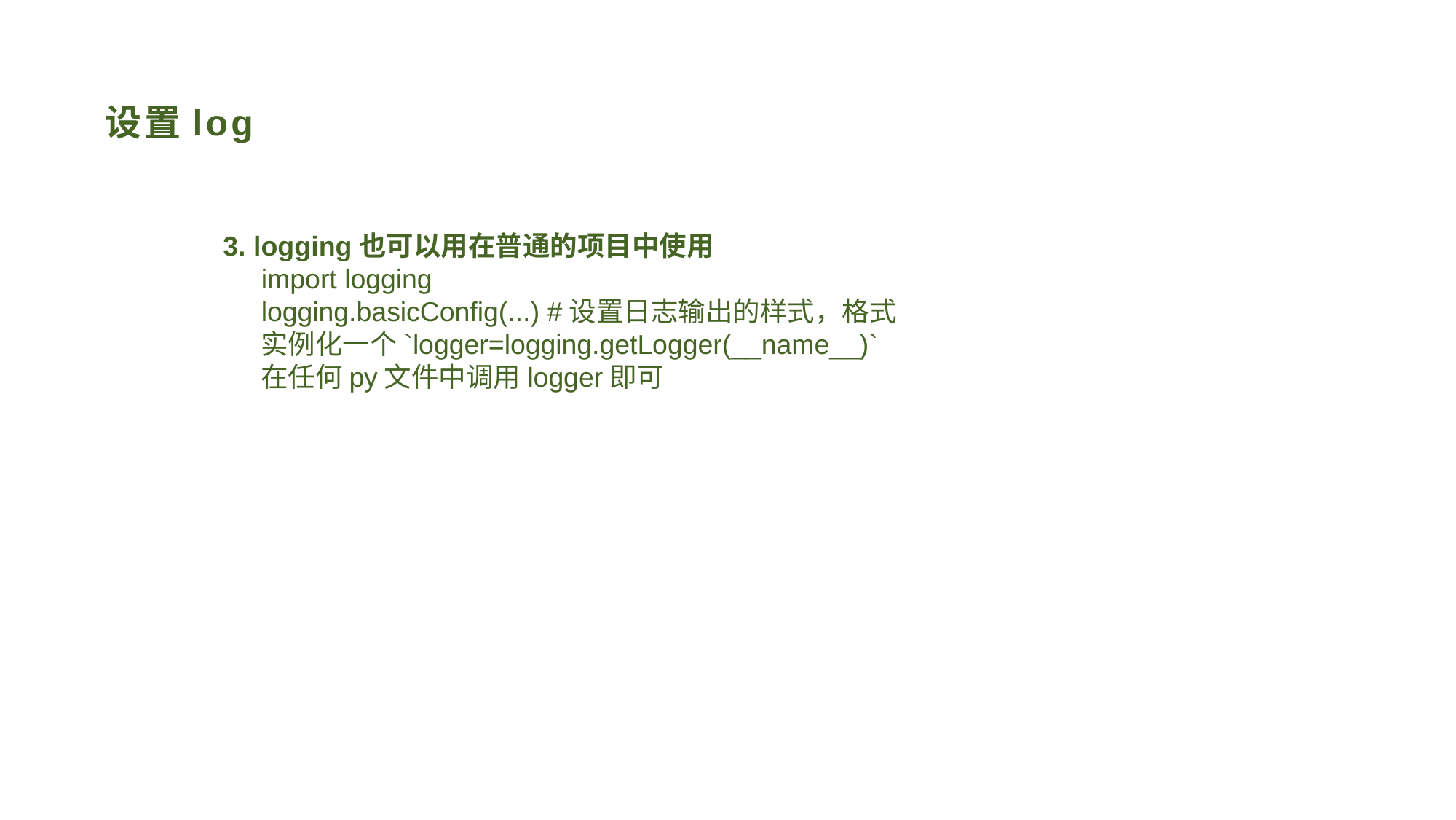

# 设置log
3. logging也可以用在普通的项目中使用
     import logging
     logging.basicConfig(...) #设置日志输出的样式，格式
     实例化一个`logger=logging.getLogger(__name__)`
     在任何py文件中调用logger即可